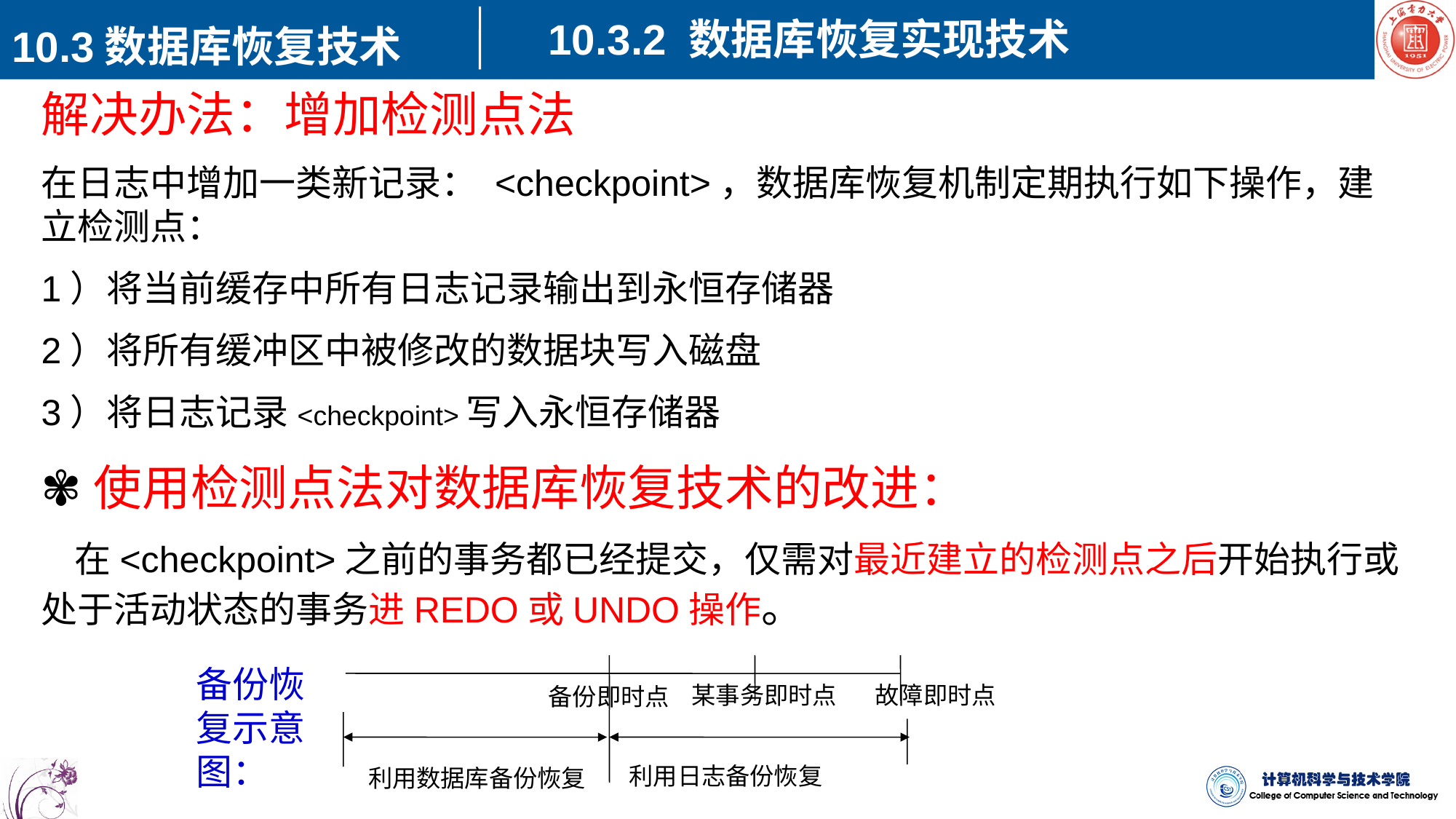

10.3.2 数据库恢复实现技术
10.3数据库恢复技术
解决办法：增加检测点法
在日志中增加一类新记录： <checkpoint>，数据库恢复机制定期执行如下操作，建立检测点：
1）将当前缓存中所有日志记录输出到永恒存储器
2）将所有缓冲区中被修改的数据块写入磁盘
3）将日志记录<checkpoint>写入永恒存储器
✾使用检测点法对数据库恢复技术的改进：
   在<checkpoint>之前的事务都已经提交，仅需对最近建立的检测点之后开始执行或处于活动状态的事务进REDO或UNDO操作。

备份恢复示意图：

某事务即时点       故障即时点
备份即时点

利用日志备份恢复
利用数据库备份恢复